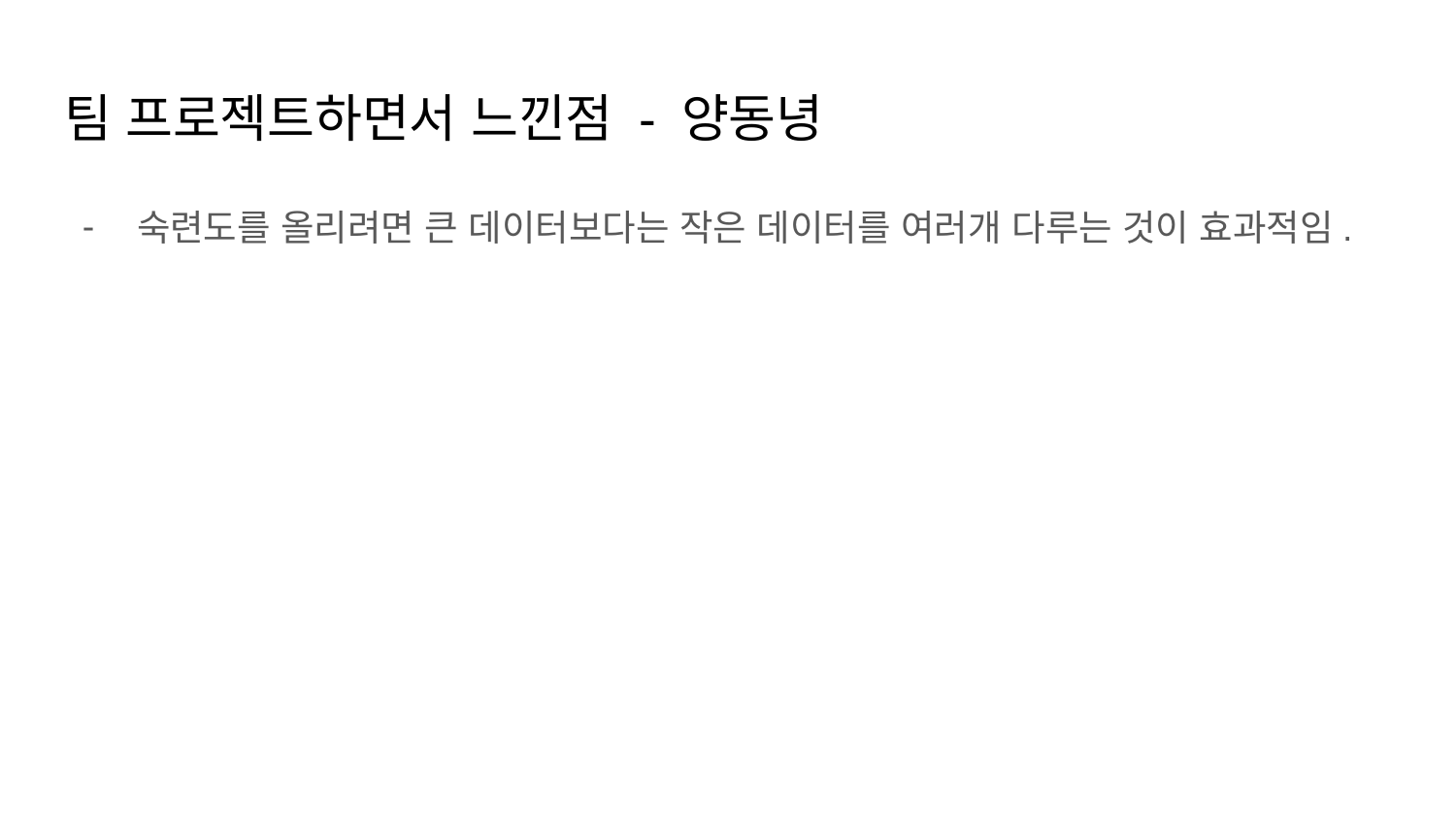

# 팀 프로젝트하면서 느낀점 - 양동녕
숙련도를 올리려면 큰 데이터보다는 작은 데이터를 여러개 다루는 것이 효과적임.